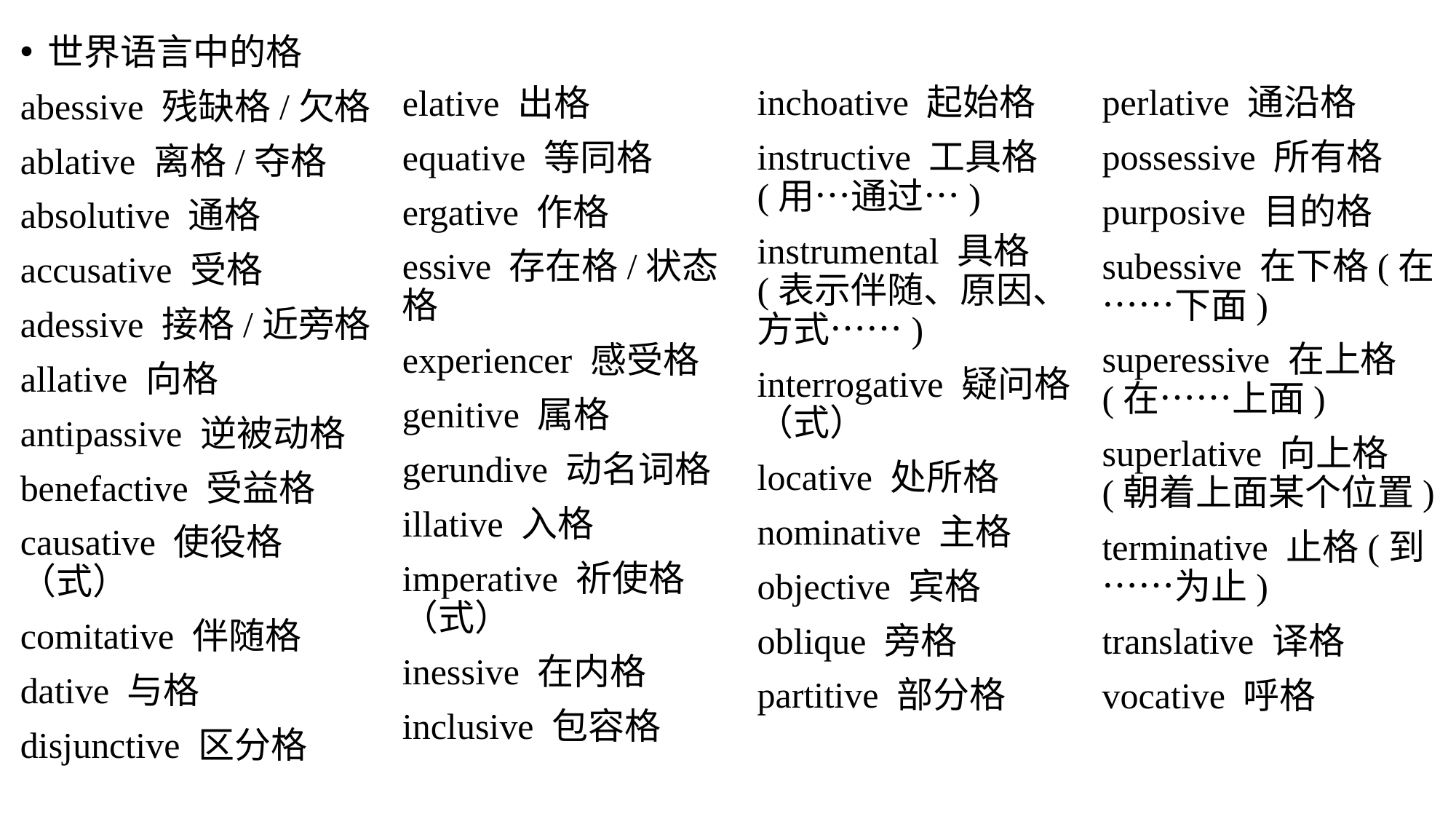

世界语言中的格
abessive 残缺格/欠格
ablative 离格/夺格
absolutive 通格
accusative 受格
adessive 接格/近旁格
allative 向格
antipassive 逆被动格
benefactive 受益格
causative 使役格（式）
comitative 伴随格
dative 与格
disjunctive 区分格
inchoative 起始格
instructive 工具格(用…通过…)
instrumental 具格(表示伴随、原因、方式……)
interrogative 疑问格（式）
locative 处所格
nominative 主格
objective 宾格
oblique 旁格
partitive 部分格
perlative 通沿格
possessive 所有格
purposive 目的格
subessive 在下格(在……下面)
superessive 在上格(在……上面)
superlative 向上格(朝着上面某个位置)
terminative 止格(到……为止)
translative 译格
vocative 呼格
elative 出格
equative 等同格
ergative 作格
essive 存在格/状态格
experiencer 感受格
genitive 属格
gerundive 动名词格
illative 入格
imperative 祈使格（式）
inessive 在内格
inclusive 包容格